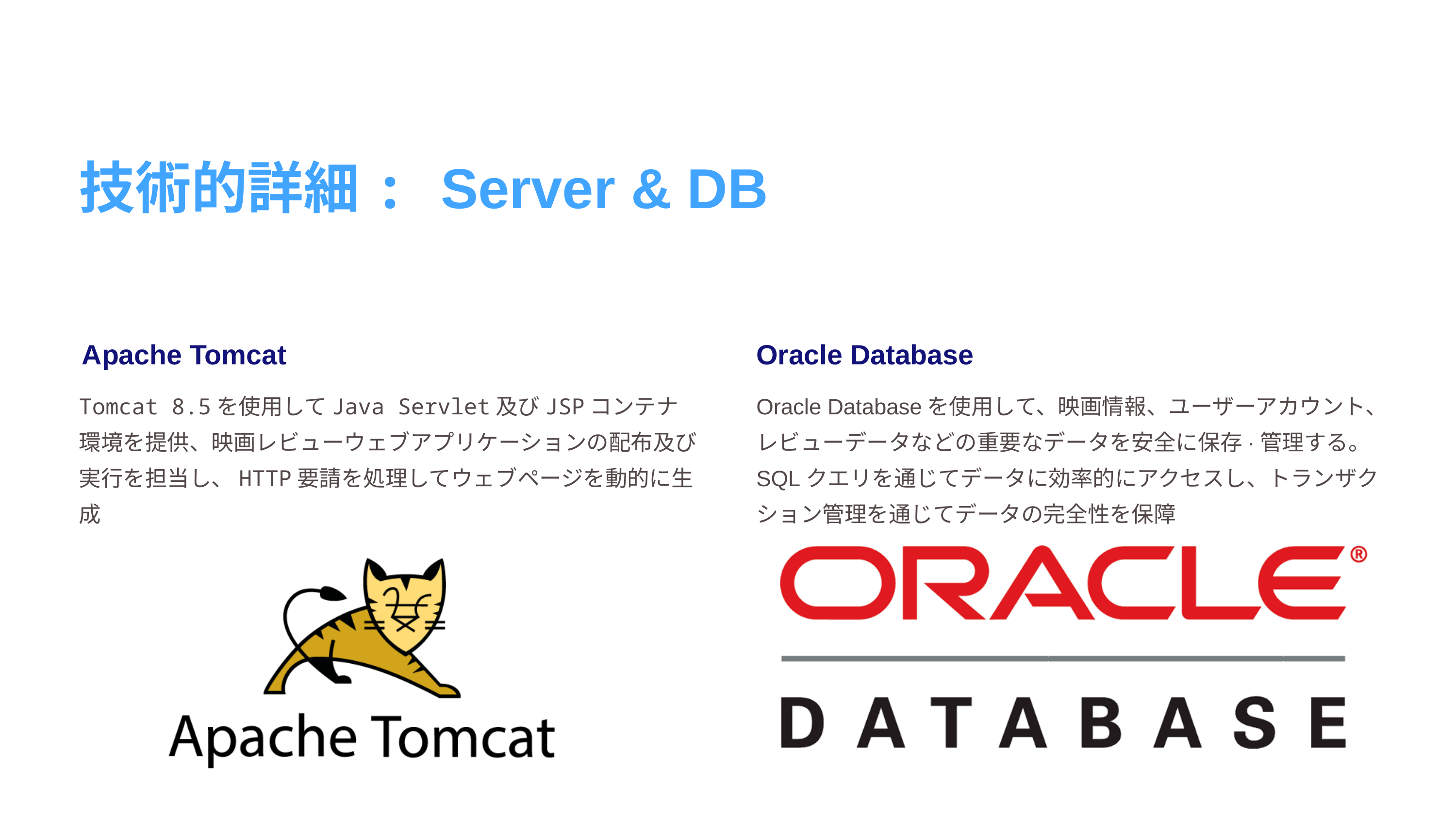

技術的詳細: Server & DB

Apache Tomcat

Oracle Database

Tomcat 8.5を使用してJava Servlet及びJSPコンテナ環境を提供、映画レビューウェブアプリケーションの配布及び実行を担当し、HTTP要請を処理してウェブページを動的に生成

Oracle Databaseを使用して、映画情報、ユーザーアカウント、レビューデータなどの重要なデータを安全に保存·管理する。 SQLクエリを通じてデータに効率的にアクセスし、トランザクション管理を通じてデータの完全性を保障